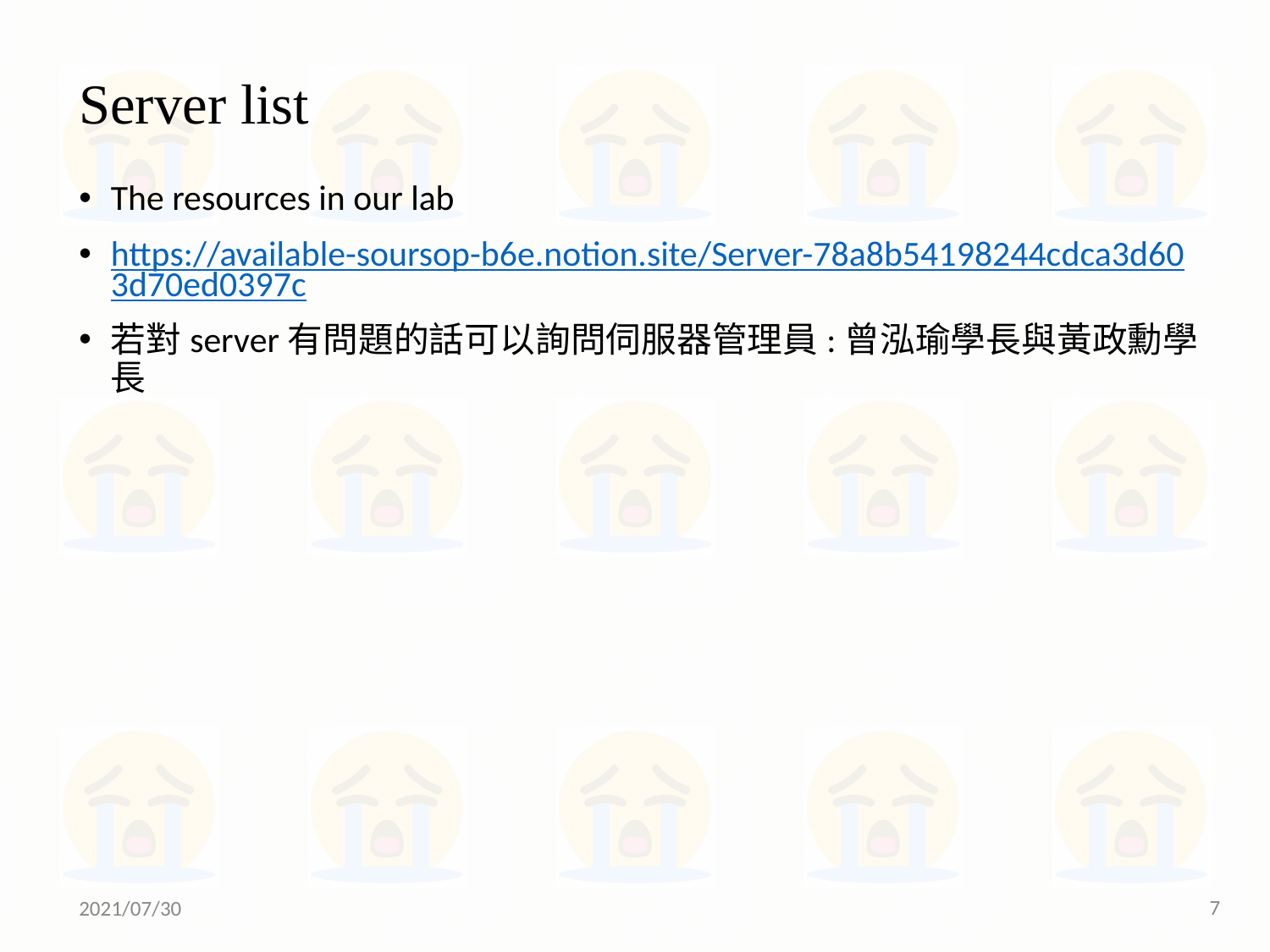

# Server list
The resources in our lab
https://available-soursop-b6e.notion.site/Server-78a8b54198244cdca3d603d70ed0397c
若對server有問題的話可以詢問伺服器管理員:曾泓瑜學長與黃政勳學長
7
2021/07/30